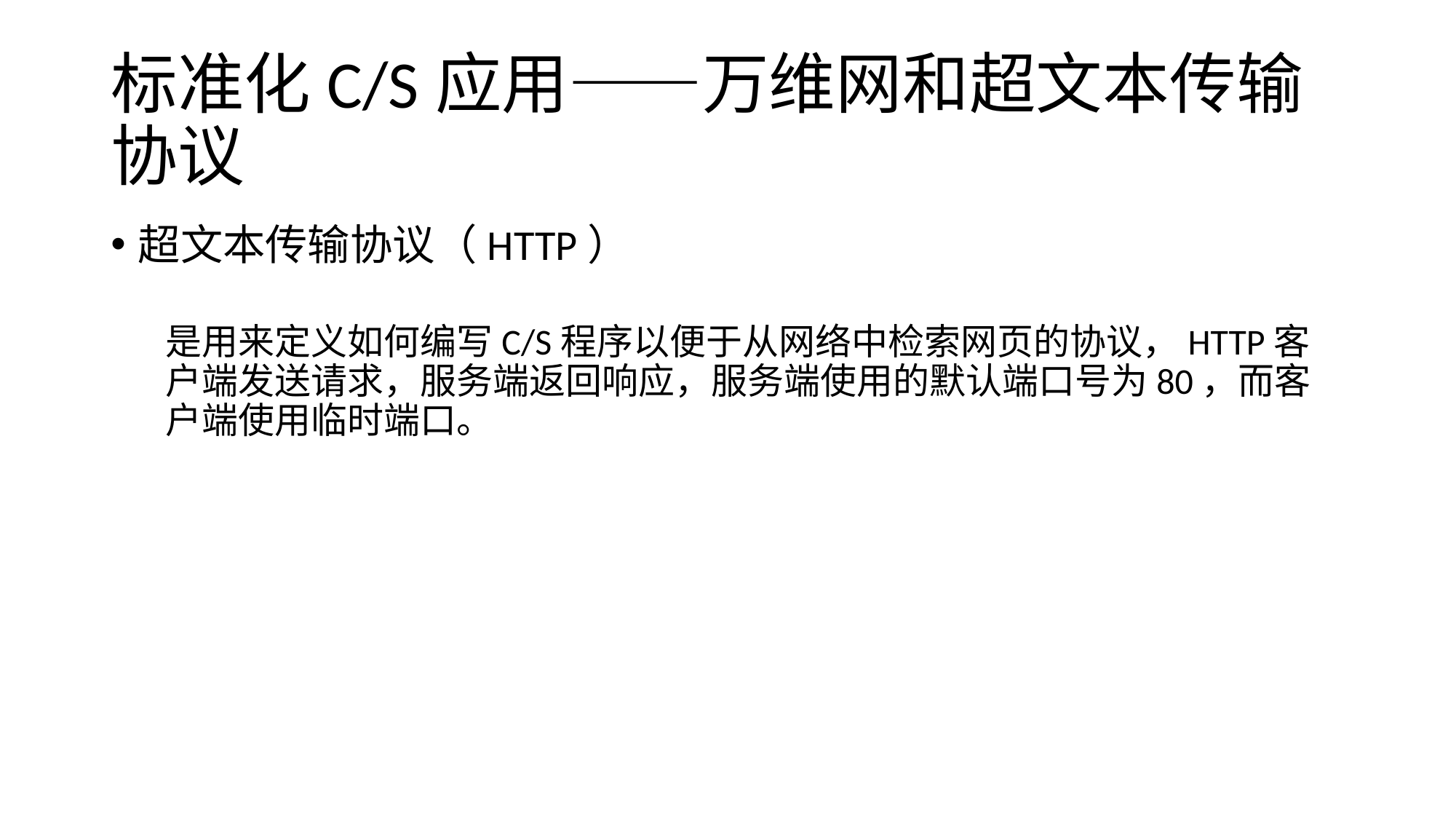

# 标准化C/S应用——万维网和超文本传输协议
超文本传输协议（HTTP）

是用来定义如何编写C/S程序以便于从网络中检索网页的协议，HTTP客户端发送请求，服务端返回响应，服务端使用的默认端口号为80，而客户端使用临时端口。